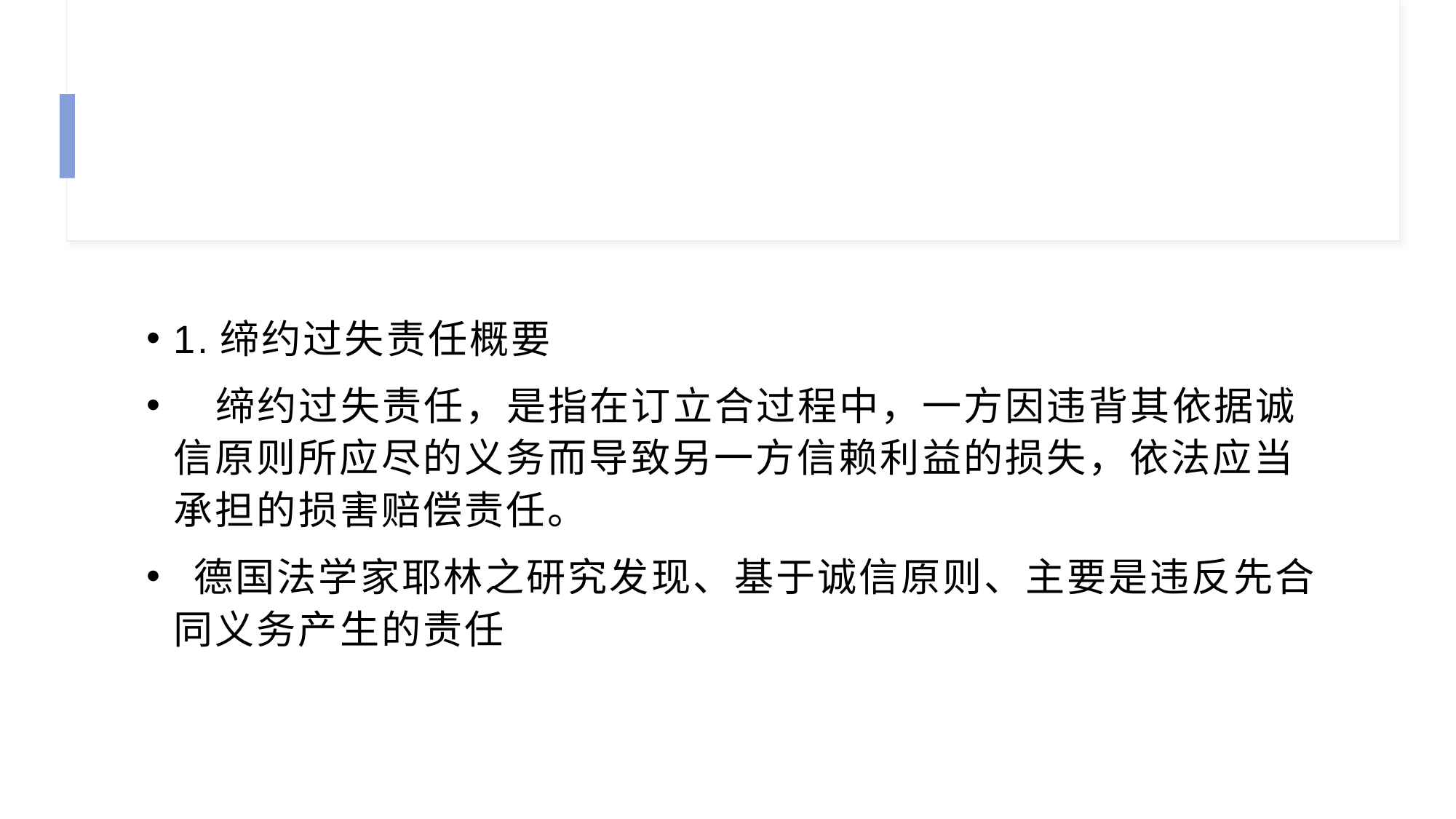

#
1.缔约过失责任概要
   缔约过失责任，是指在订立合过程中，一方因违背其依据诚信原则所应尽的义务而导致另一方信赖利益的损失，依法应当承担的损害赔偿责任。
 德国法学家耶林之研究发现、基于诚信原则、主要是违反先合同义务产生的责任